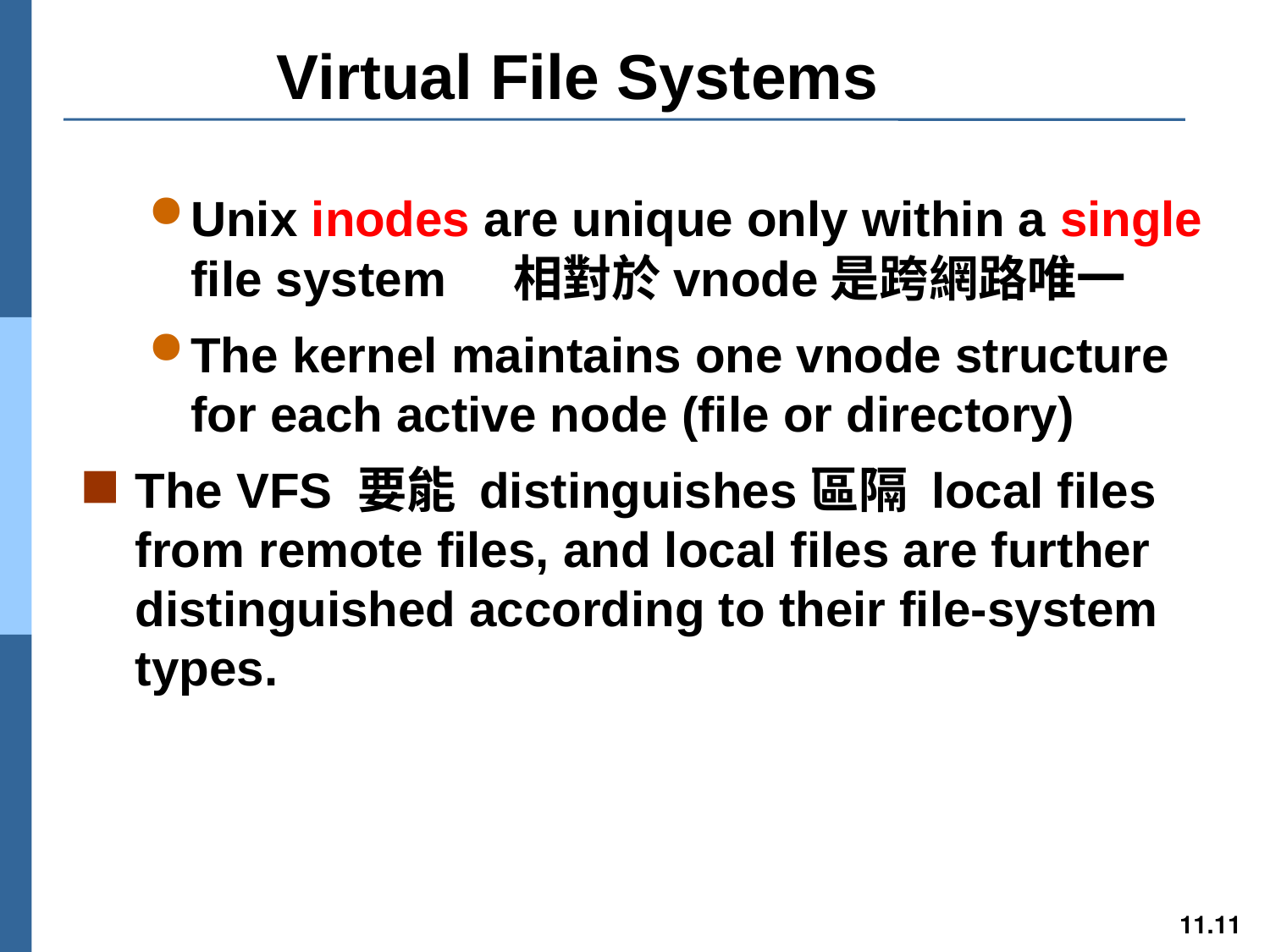

# Virtual File Systems
Unix inodes are unique only within a single file system    相對於vnode是跨網路唯一
The kernel maintains one vnode structure for each active node (file or directory)
The VFS 要能 distinguishes區隔 local files from remote files, and local files are further distinguished according to their file-system types.